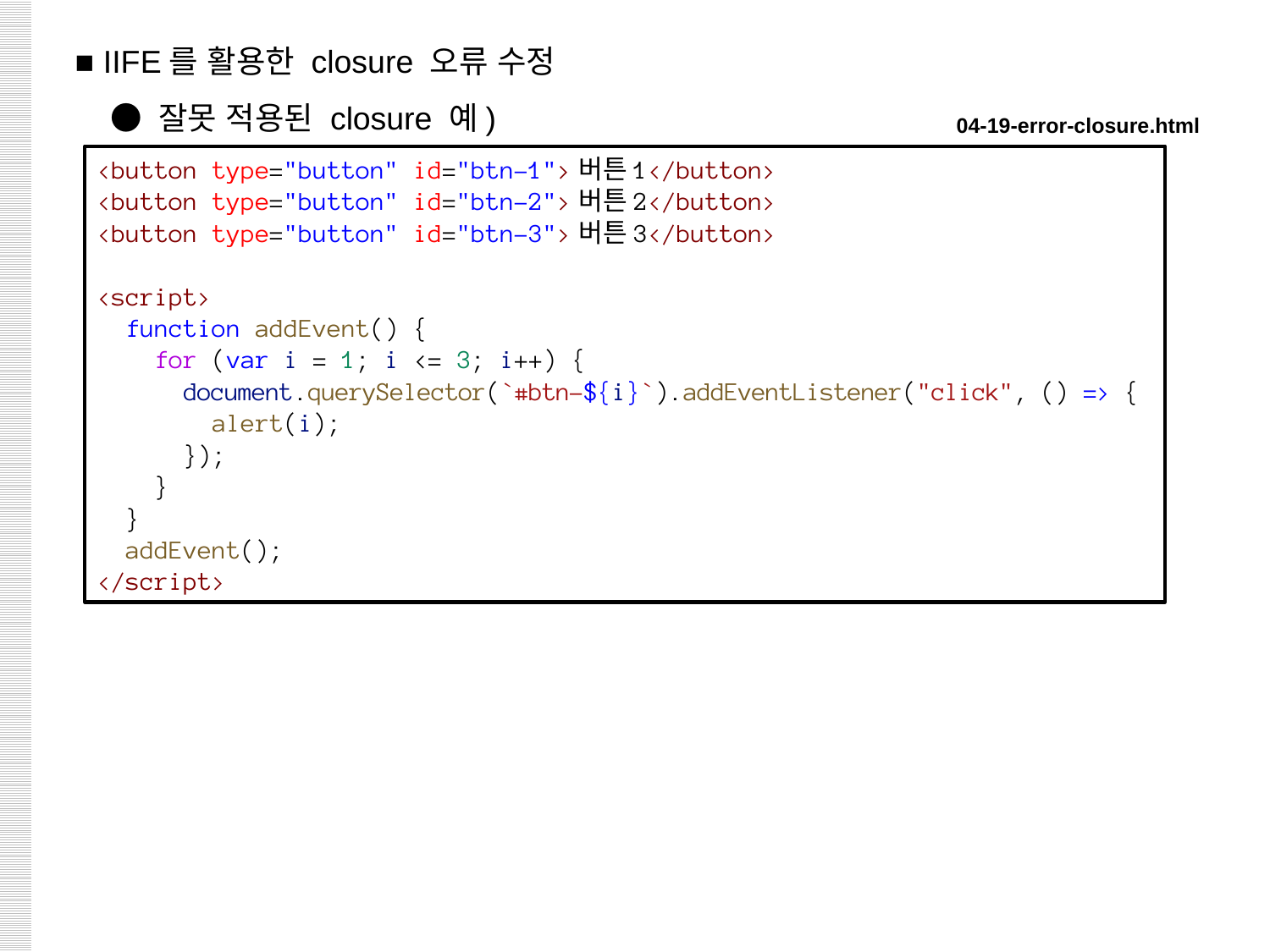

■ IIFE를 활용한 closure 오류 수정
    ● 잘못 적용된 closure 예)
04-19-error-closure.html
<button type="button" id="btn-1">버튼1</button>
<button type="button" id="btn-2">버튼2</button>
<button type="button" id="btn-3">버튼3</button>
<script>
  function addEvent() {
    for (var i = 1; i <= 3; i++) {
      document.querySelector(`#btn-${i}`).addEventListener("click", () => {
        alert(i);
      });
    }
  }
  addEvent();
</script>